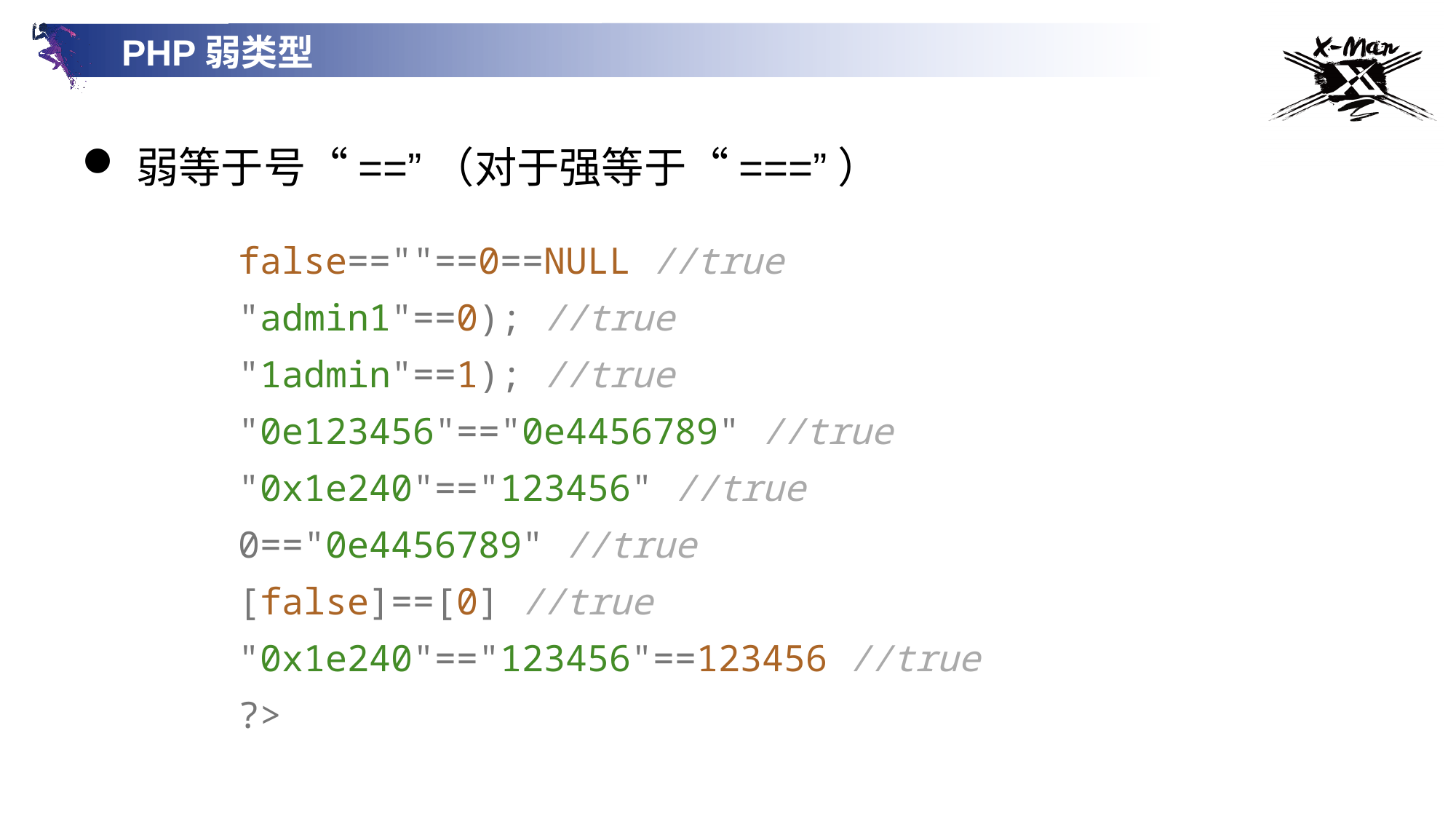

PHP弱类型
弱等于号“==”（对于强等于“===”）
false==""==0==NULL //true
"admin1"==0); //true
"1admin"==1); //true
"0e123456"=="0e4456789" //true
"0x1e240"=="123456" //true
0=="0e4456789" //true
[false]==[0] //true
"0x1e240"=="123456"==123456 //true
?>